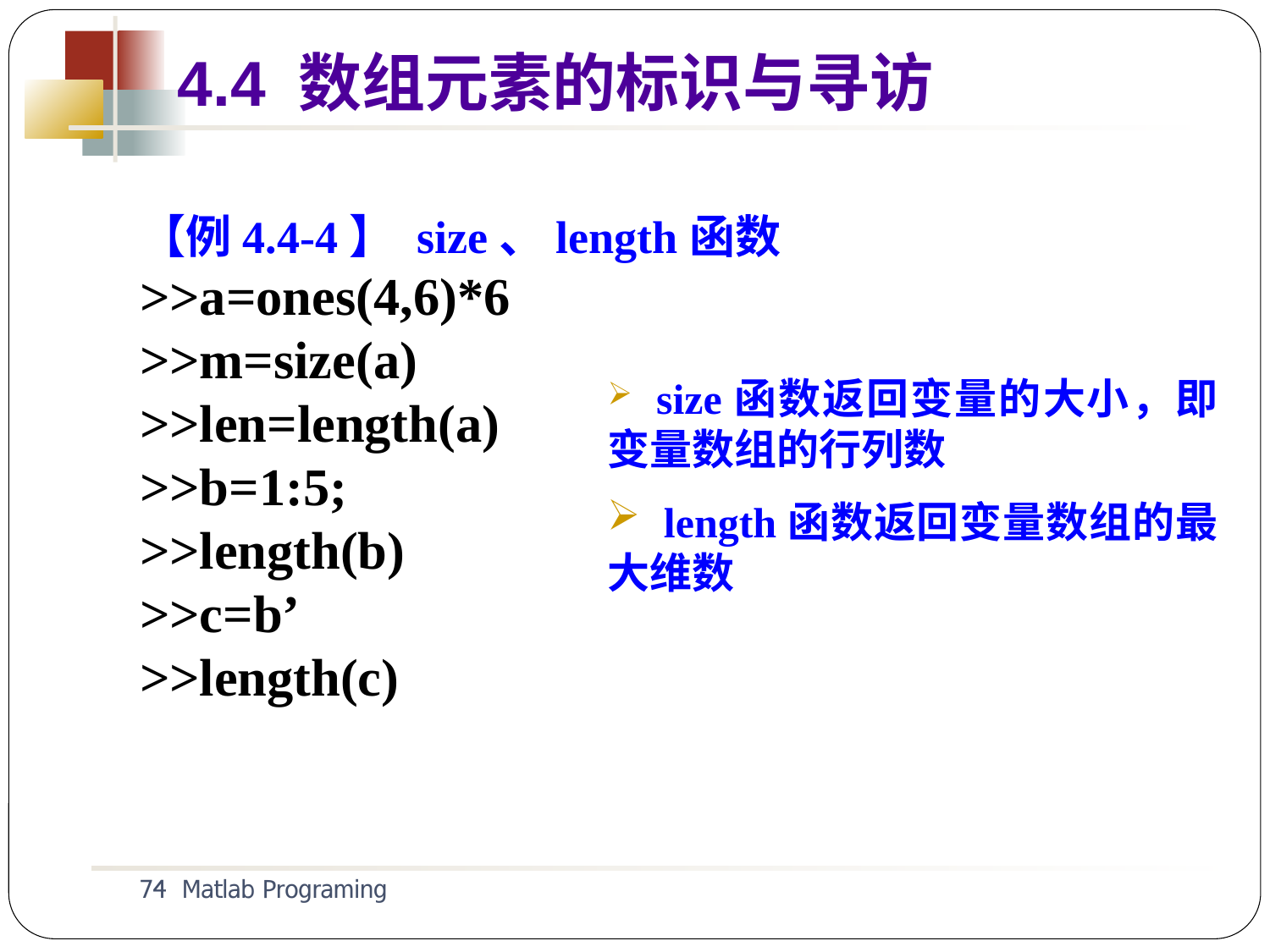

【例4.4-4】 size、length函数
>>a=ones(4,6)*6
>>m=size(a)
>>len=length(a)
>>b=1:5;
>>length(b)
>>c=b’
>>length(c)
4.4 数组元素的标识与寻访
  size函数返回变量的大小，即变量数组的行列数
  length函数返回变量数组的最大维数
74  Matlab Programing